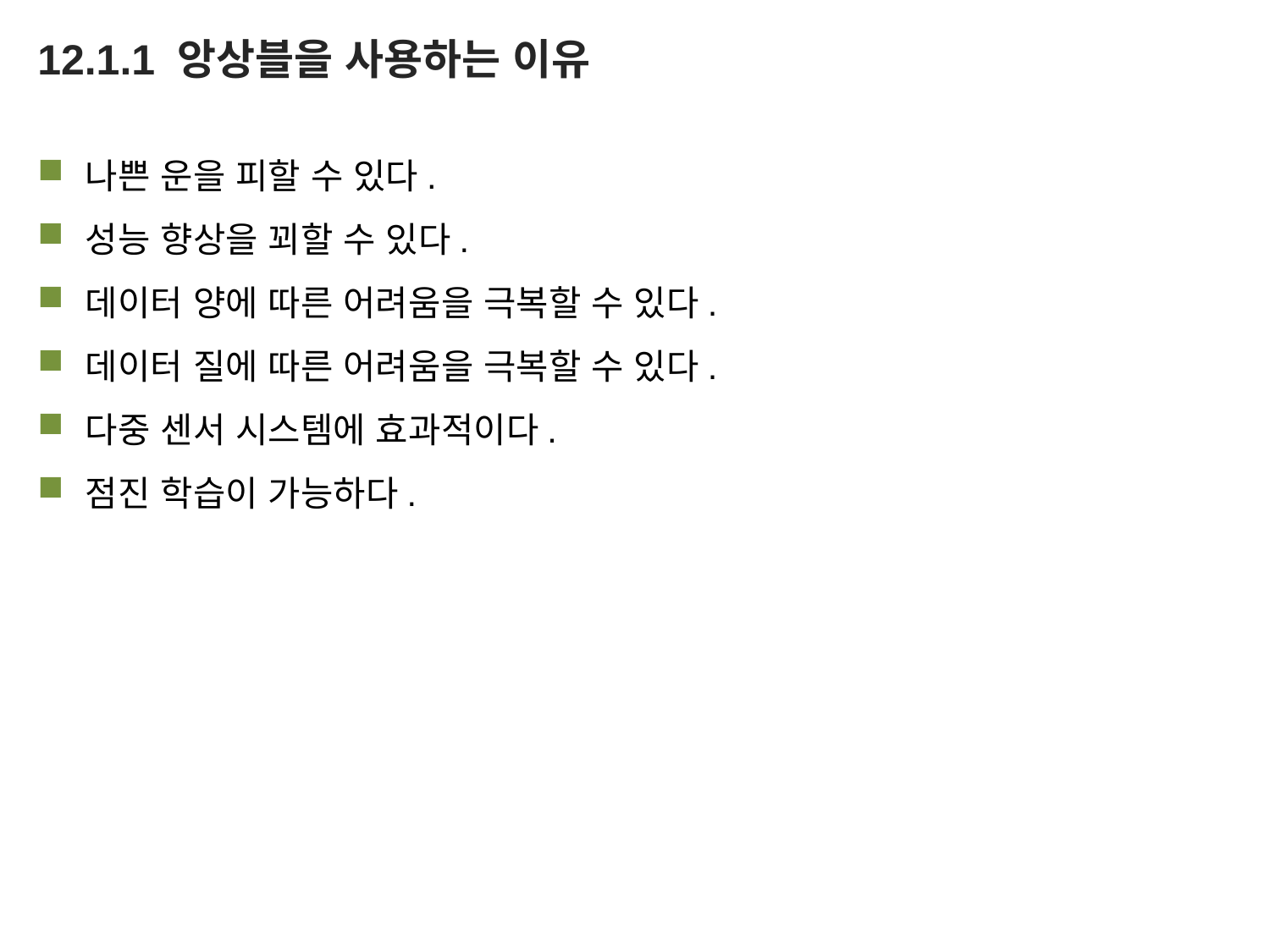

# 12.1.1 앙상블을 사용하는 이유
나쁜 운을 피할 수 있다.
성능 향상을 꾀할 수 있다.
데이터 양에 따른 어려움을 극복할 수 있다.
데이터 질에 따른 어려움을 극복할 수 있다.
다중 센서 시스템에 효과적이다.
점진 학습이 가능하다.